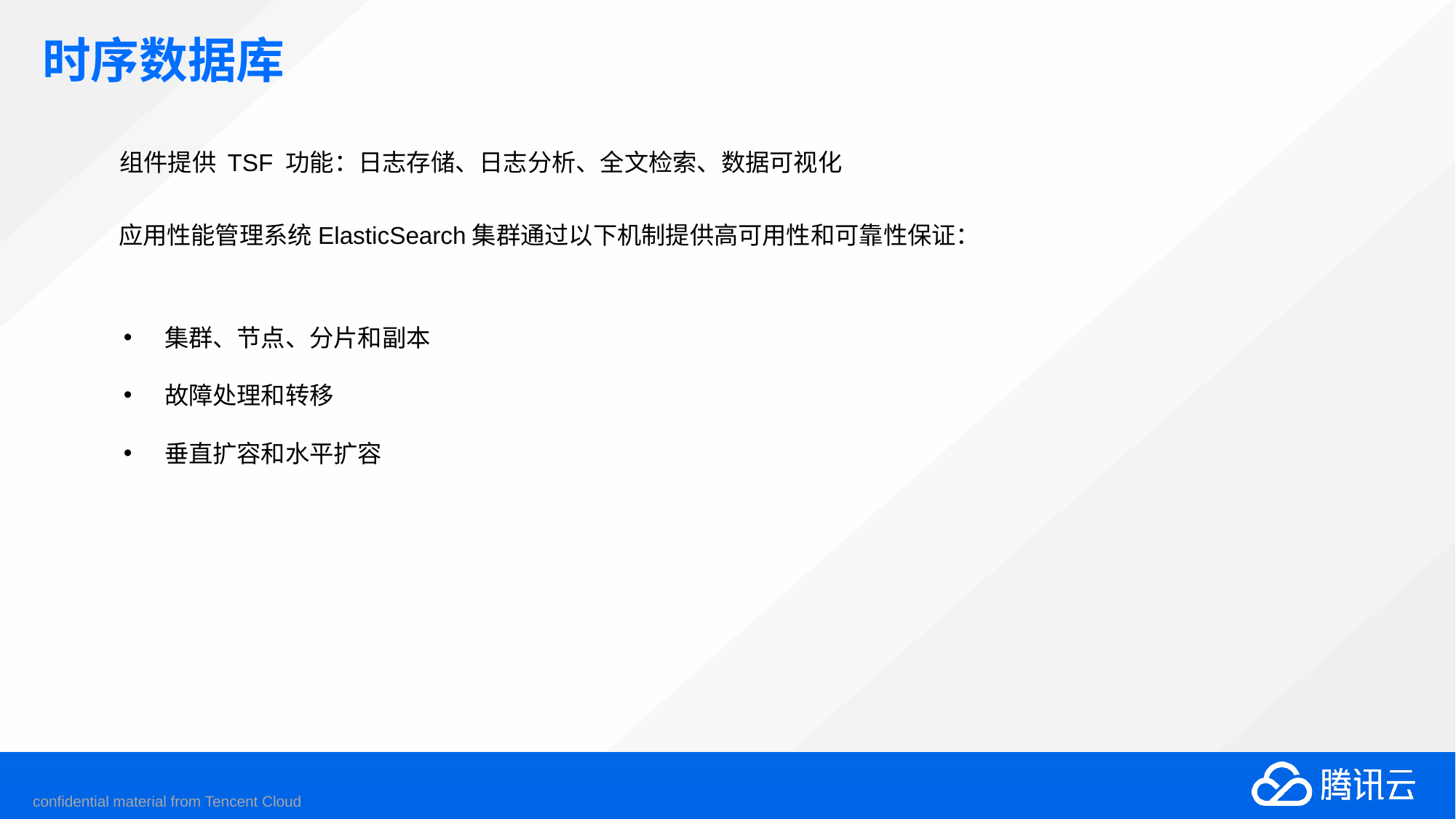

# 时序数据库
组件提供 TSF 功能：日志存储、日志分析、全文检索、数据可视化

应用性能管理系统ElasticSearch集群通过以下机制提供高可用性和可靠性保证：

集群、节点、分片和副本

故障处理和转移

垂直扩容和水平扩容